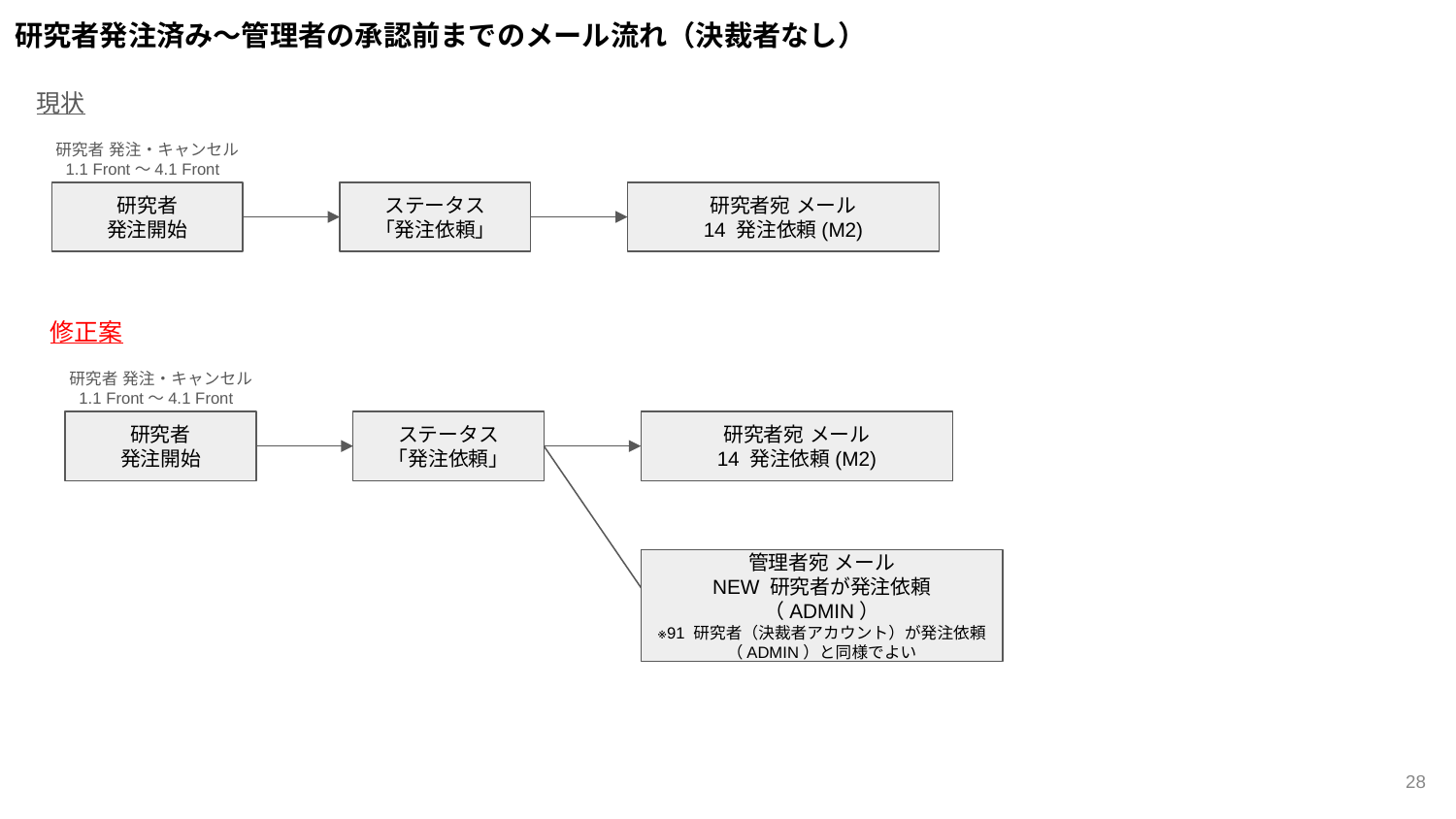

研究者発注済み～管理者の承認前までのメール流れ（決裁者なし）
現状
研究者 発注・キャンセル
1.1 Front～4.1 Front
研究者
発注開始
ステータス
「発注依頼」
研究者宛 メール
14 発注依頼(M2)
修正案
研究者 発注・キャンセル
1.1 Front～4.1 Front
研究者
発注開始
ステータス
「発注依頼」
研究者宛 メール
14 発注依頼(M2)
管理者宛 メール
NEW 研究者が発注依頼（ADMIN）
※91 研究者（決裁者アカウント）が発注依頼（ADMIN）と同様でよい
28